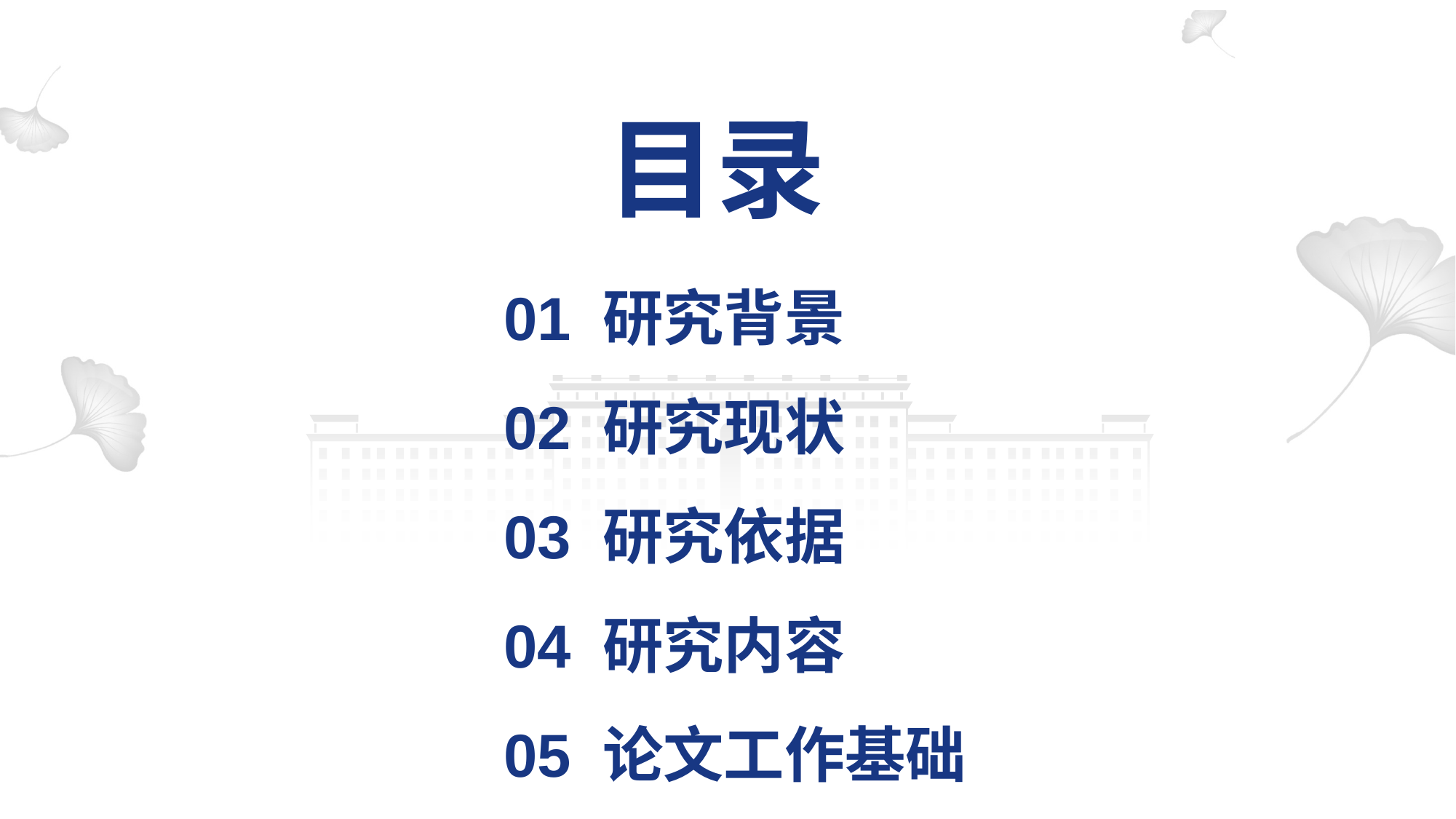

目录
01 研究背景
02 研究现状
03 研究依据
04 研究内容
05 论文工作基础